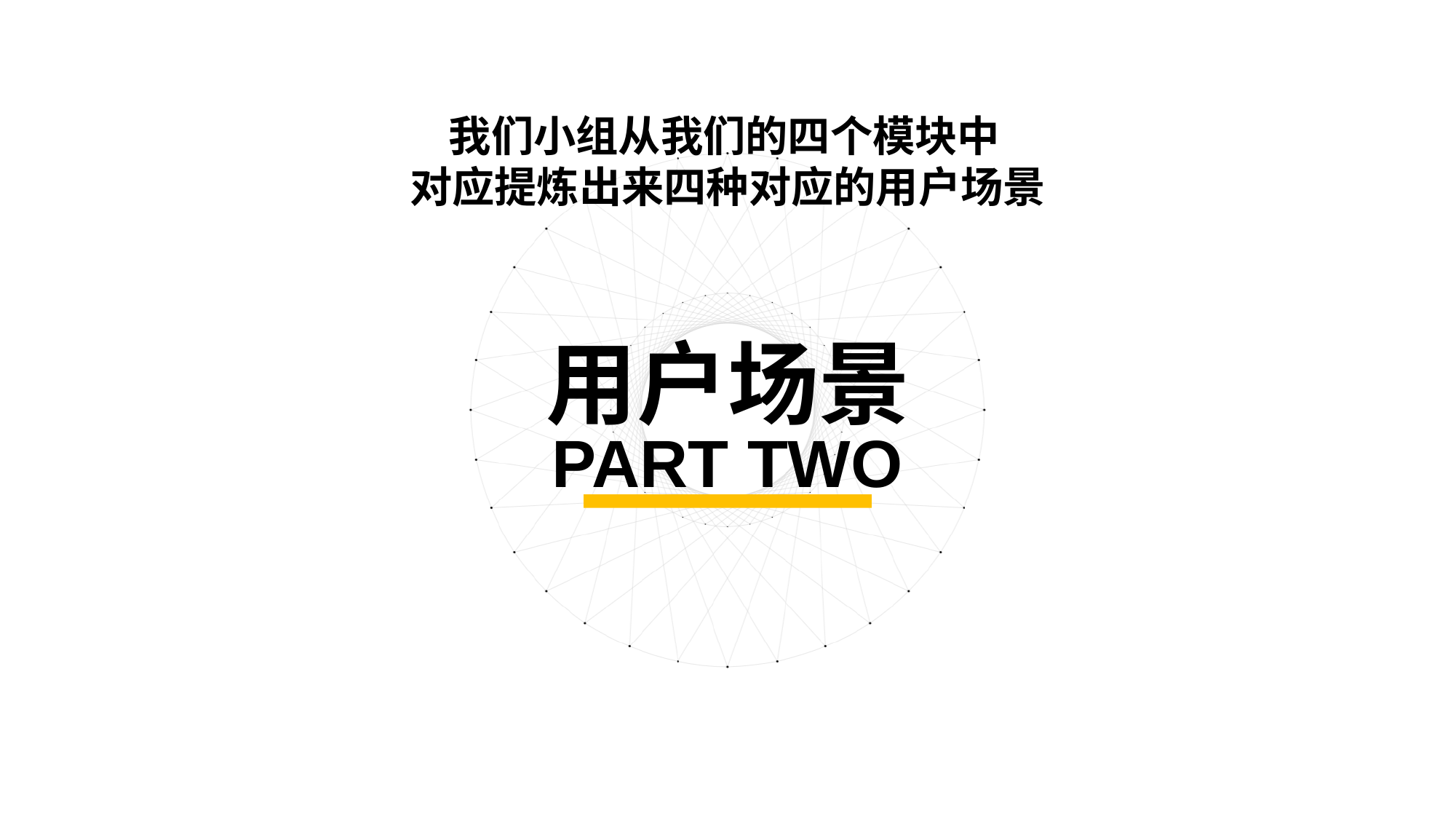

我们小组从我们的四个模块中
对应提炼出来四种对应的用户场景
用户场景
PART TWO